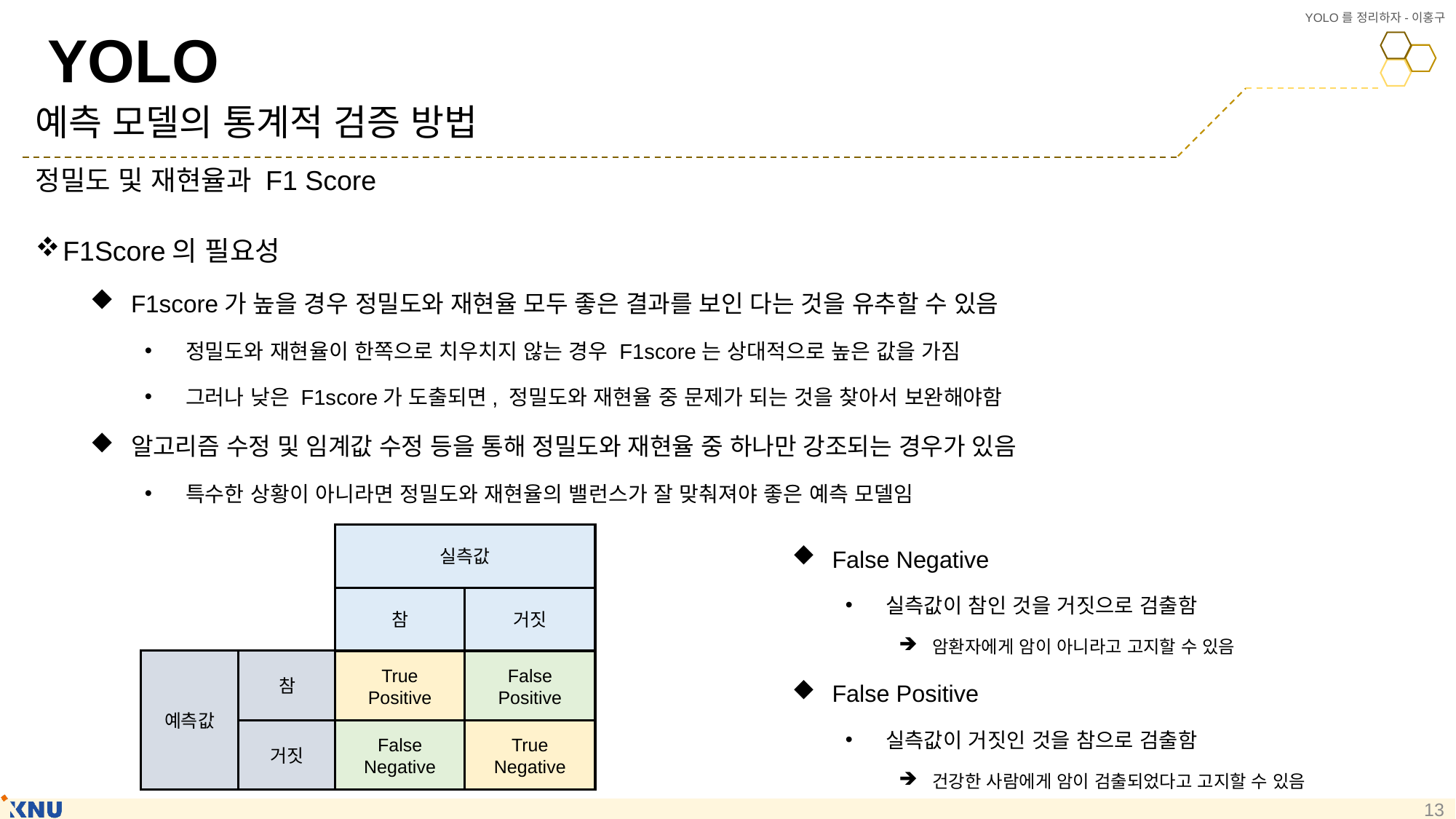

# YOLO
예측 모델의 통계적 검증 방법
정밀도 및 재현율과 F1 Score
F1Score의 필요성
F1score가 높을 경우 정밀도와 재현율 모두 좋은 결과를 보인 다는 것을 유추할 수 있음
정밀도와 재현율이 한쪽으로 치우치지 않는 경우 F1score는 상대적으로 높은 값을 가짐
그러나 낮은 F1score가 도출되면, 정밀도와 재현율 중 문제가 되는 것을 찾아서 보완해야함
알고리즘 수정 및 임계값 수정 등을 통해 정밀도와 재현율 중 하나만 강조되는 경우가 있음
특수한 상황이 아니라면 정밀도와 재현율의 밸런스가 잘 맞춰져야 좋은 예측 모델임
실측값
참
거짓
예측값
참
True
Positive
False Positive
False
Negative
True
Negative
거짓
False Negative
실측값이 참인 것을 거짓으로 검출함
암환자에게 암이 아니라고 고지할 수 있음
False Positive
실측값이 거짓인 것을 참으로 검출함
건강한 사람에게 암이 검출되었다고 고지할 수 있음
13